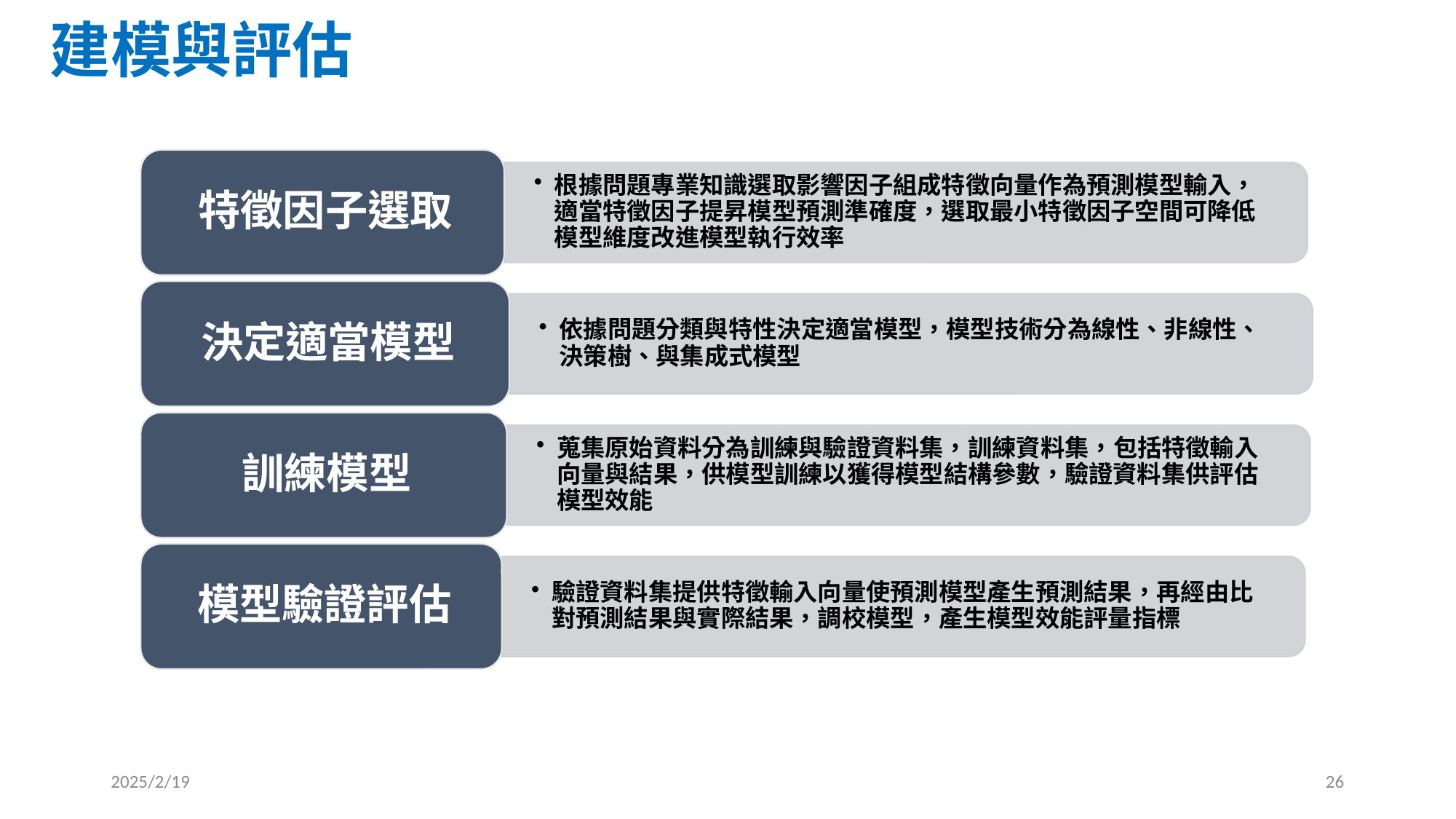

# 建模與評估
根據問題專業知識選取影響因子組成特徵向量作為預測模型輸入，適當特徵因子提昇模型預測準確度，選取最小特徵因子空間可降低模型維度改進模型執行效率
特徵因子選取
依據問題分類與特性決定適當模型，模型技術分為線性、非線性、決策樹、與集成式模型
決定適當模型
蒐集原始資料分為訓練與驗證資料集，訓練資料集，包括特徵輸入向量與結果，供模型訓練以獲得模型結構參數，驗證資料集供評估模型效能
訓練模型
驗證資料集提供特徵輸入向量使預測模型產生預測結果，再經由比對預測結果與實際結果，調校模型，產生模型效能評量指標
模型驗證評估
2025/2/19
26